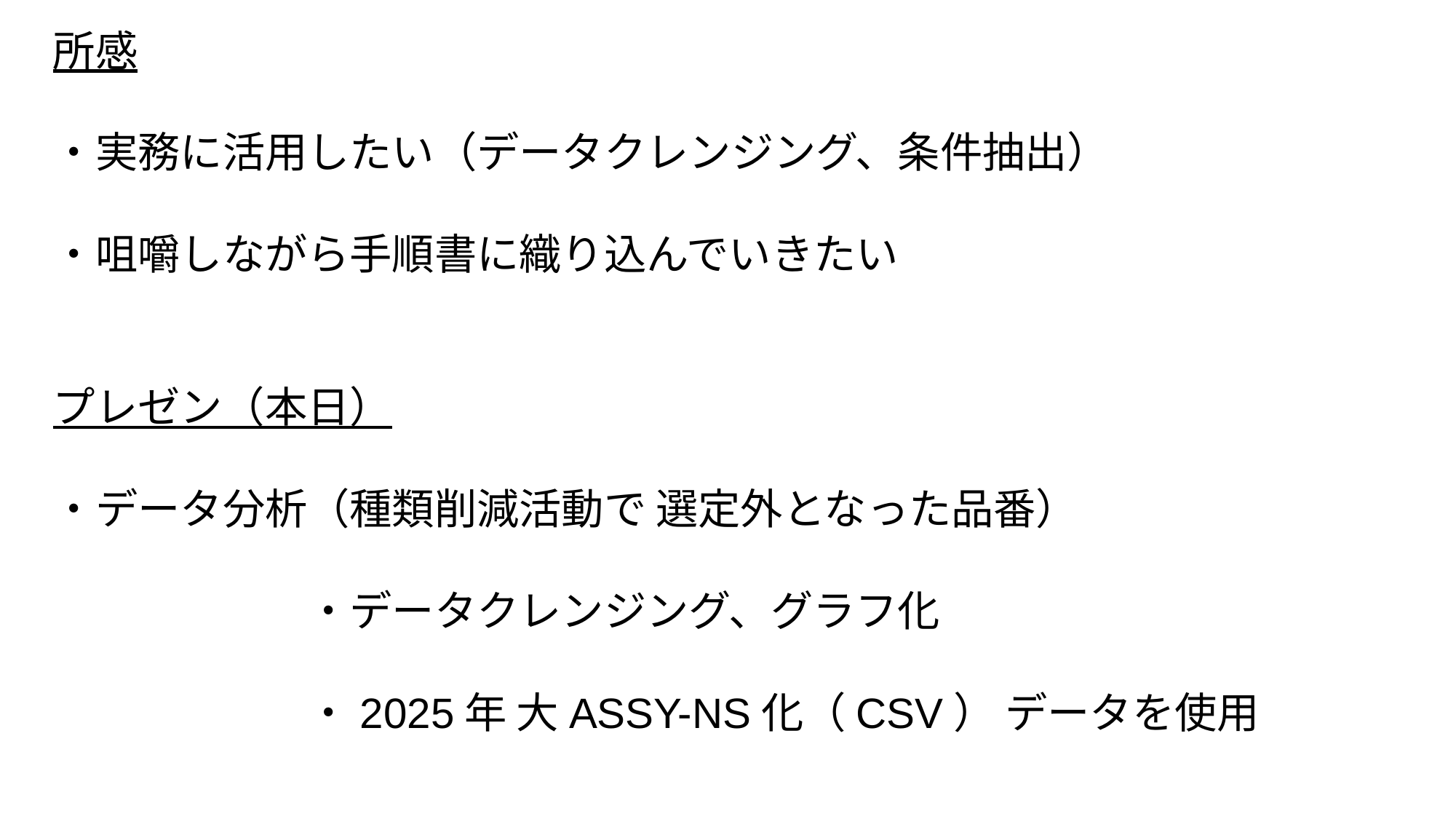

所感

　・実務に活用したい（データクレンジング、条件抽出）

　・咀嚼しながら手順書に織り込んでいきたい

　プレゼン（本日）
　・データ分析（種類削減活動で 選定外となった品番）
　　　　　　　・データクレンジング、グラフ化

　　　　　　　・2025年 大ASSY-NS化（CSV） データを使用